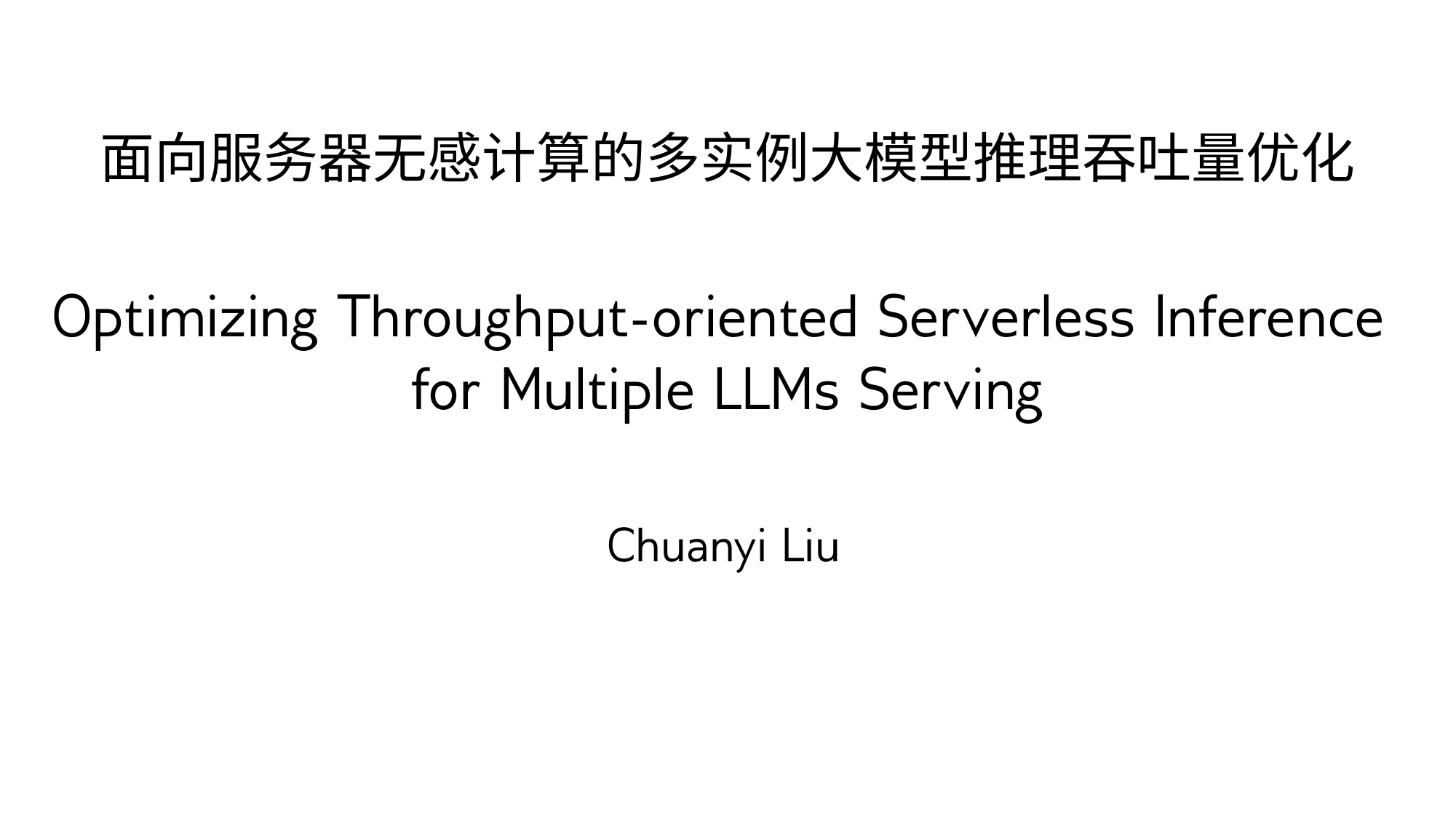

# 面向服务器无感计算的多实例大模型推理吞吐量优化 Optimizing Throughput-oriented Serverless Inference for Multiple LLMs Serving
Chuanyi Liu